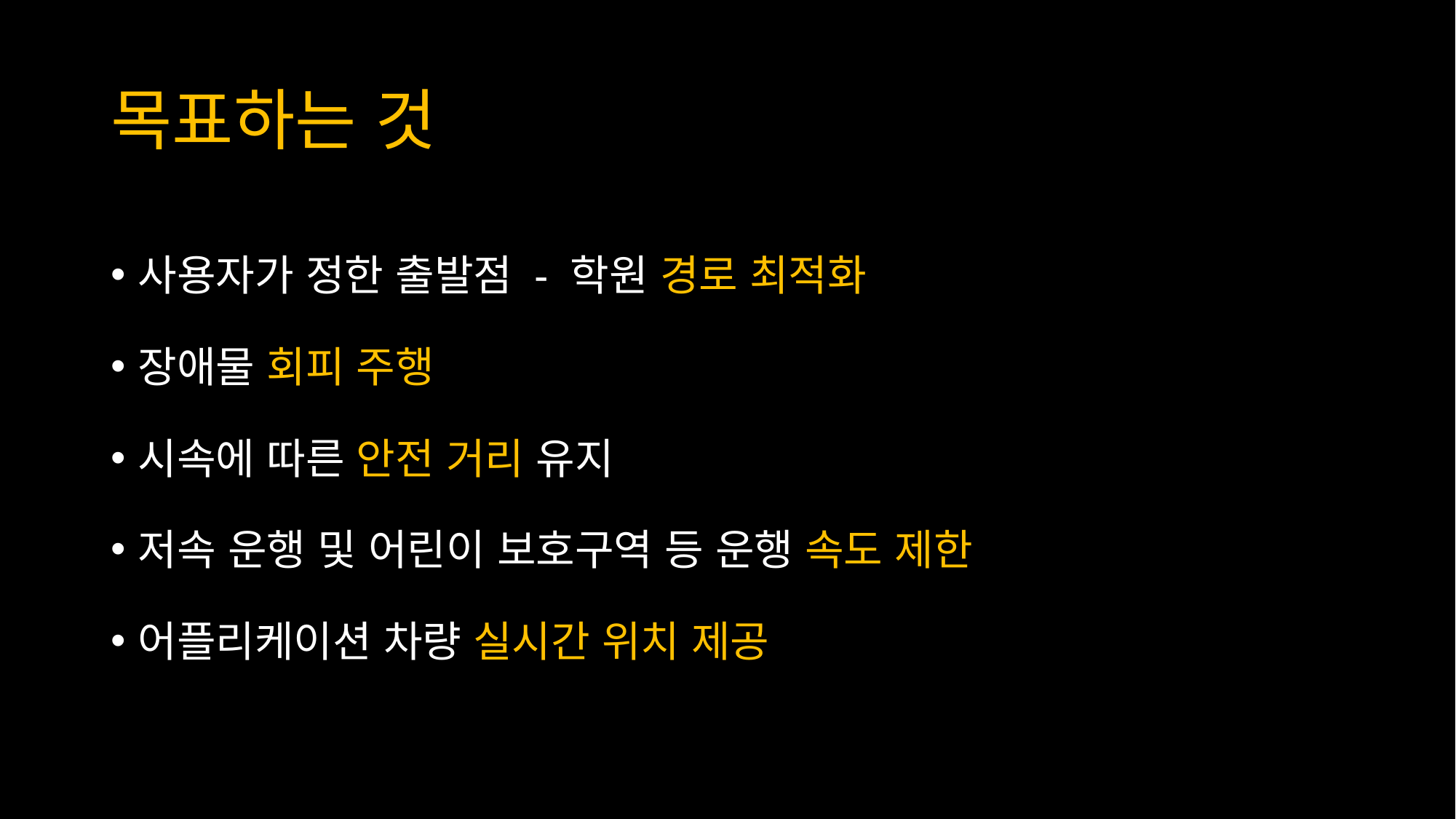

# 목표하는 것
사용자가 정한 출발점 - 학원 경로 최적화
장애물 회피 주행
시속에 따른 안전 거리 유지
저속 운행 및 어린이 보호구역 등 운행 속도 제한
어플리케이션 차량 실시간 위치 제공